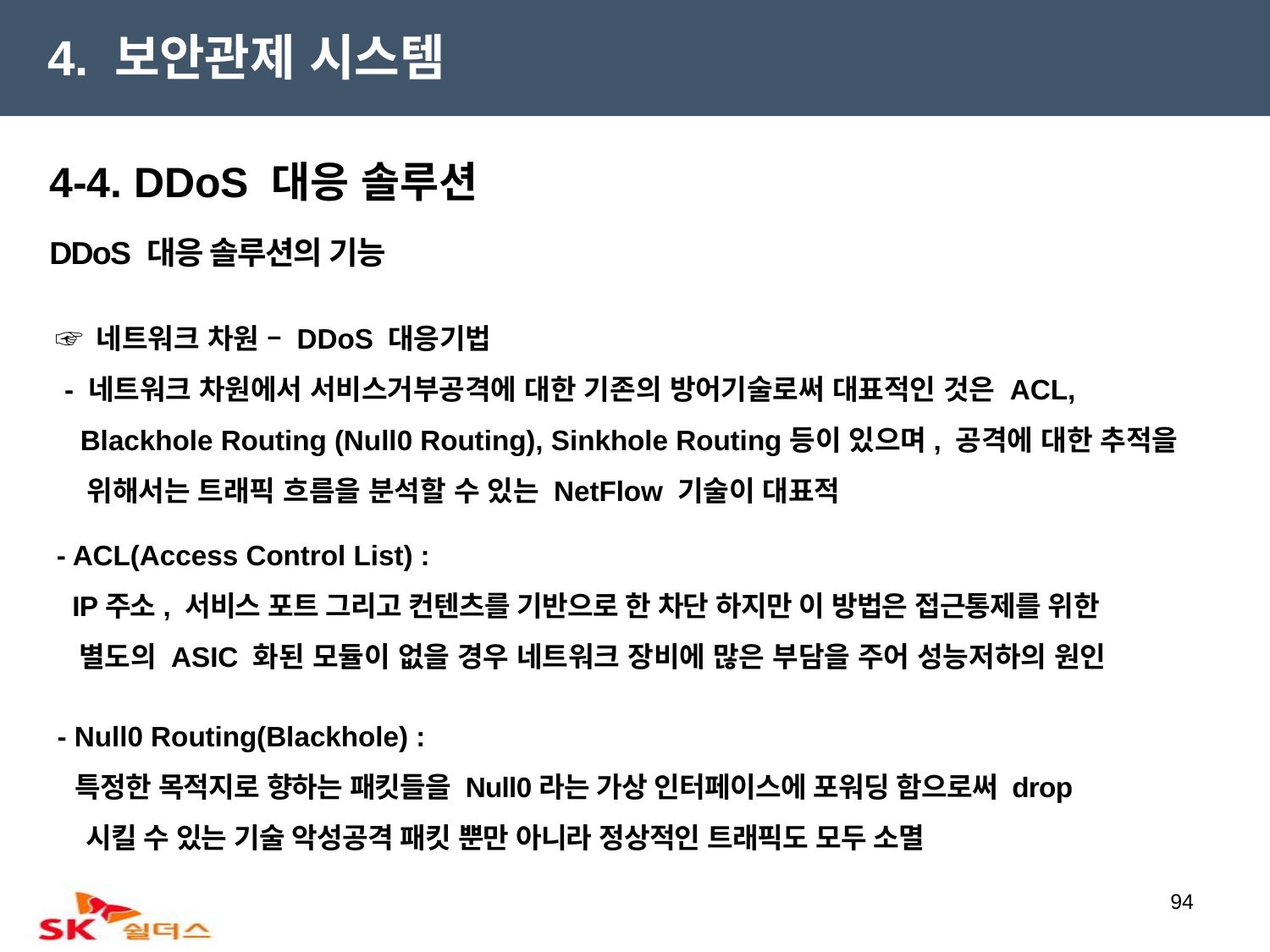

4. 보안관제 시스템
4-4. DDoS 대응 솔루션
DDoS 대응 솔루션의 기능
 ☞ 네트워크 차원 – DDoS 대응기법
  - 네트워크 차원에서 서비스거부공격에 대한 기존의 방어기술로써 대표적인 것은 ACL,
    Blackhole Routing (Null0 Routing), Sinkhole Routing등이 있으며, 공격에 대한 추적을
    위해서는 트래픽 흐름을 분석할 수 있는 NetFlow 기술이 대표적
 - ACL(Access Control List) :
   IP주소, 서비스 포트 그리고 컨텐츠를 기반으로 한 차단 하지만 이 방법은 접근통제를 위한
   별도의 ASIC 화된 모듈이 없을 경우 네트워크 장비에 많은 부담을 주어 성능저하의 원인
 - Null0 Routing(Blackhole) :
   특정한 목적지로 향하는 패킷들을 Null0라는 가상 인터페이스에 포워딩 함으로써 drop
    시킬 수 있는 기술 악성공격 패킷 뿐만 아니라 정상적인 트래픽도 모두 소멸
94